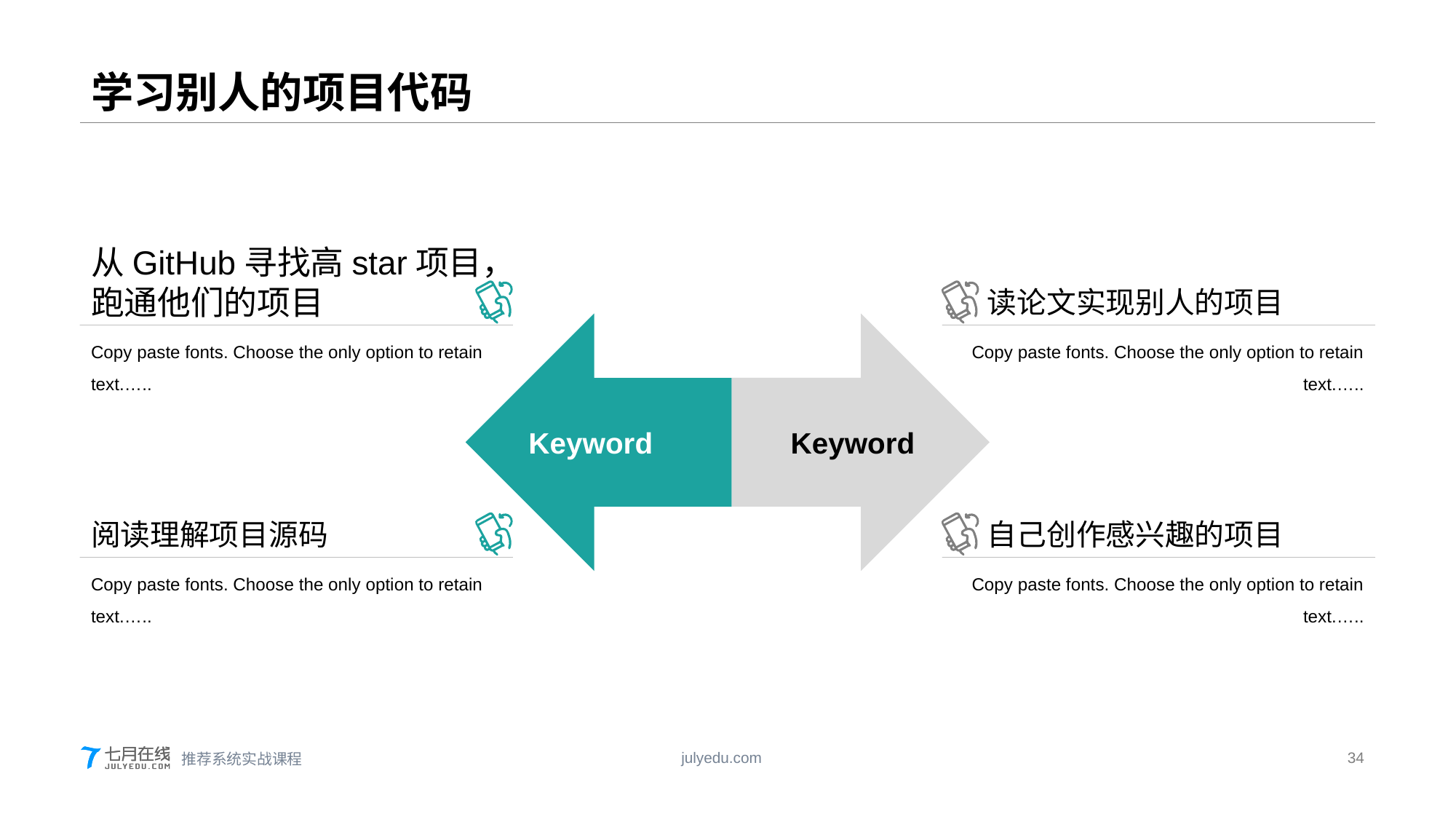

# 学习别人的项目代码
从GitHub寻找高star项目，跑通他们的项目

Copy paste fonts. Choose the only option to retain text.…..
    读论文实现别人的项目

Copy paste fonts. Choose the only option to retain text.…..

Keyword
Keyword
阅读理解项目源码

Copy paste fonts. Choose the only option to retain text.…..
    自己创作感兴趣的项目

Copy paste fonts. Choose the only option to retain text.…..
推荐系统实战课程
34